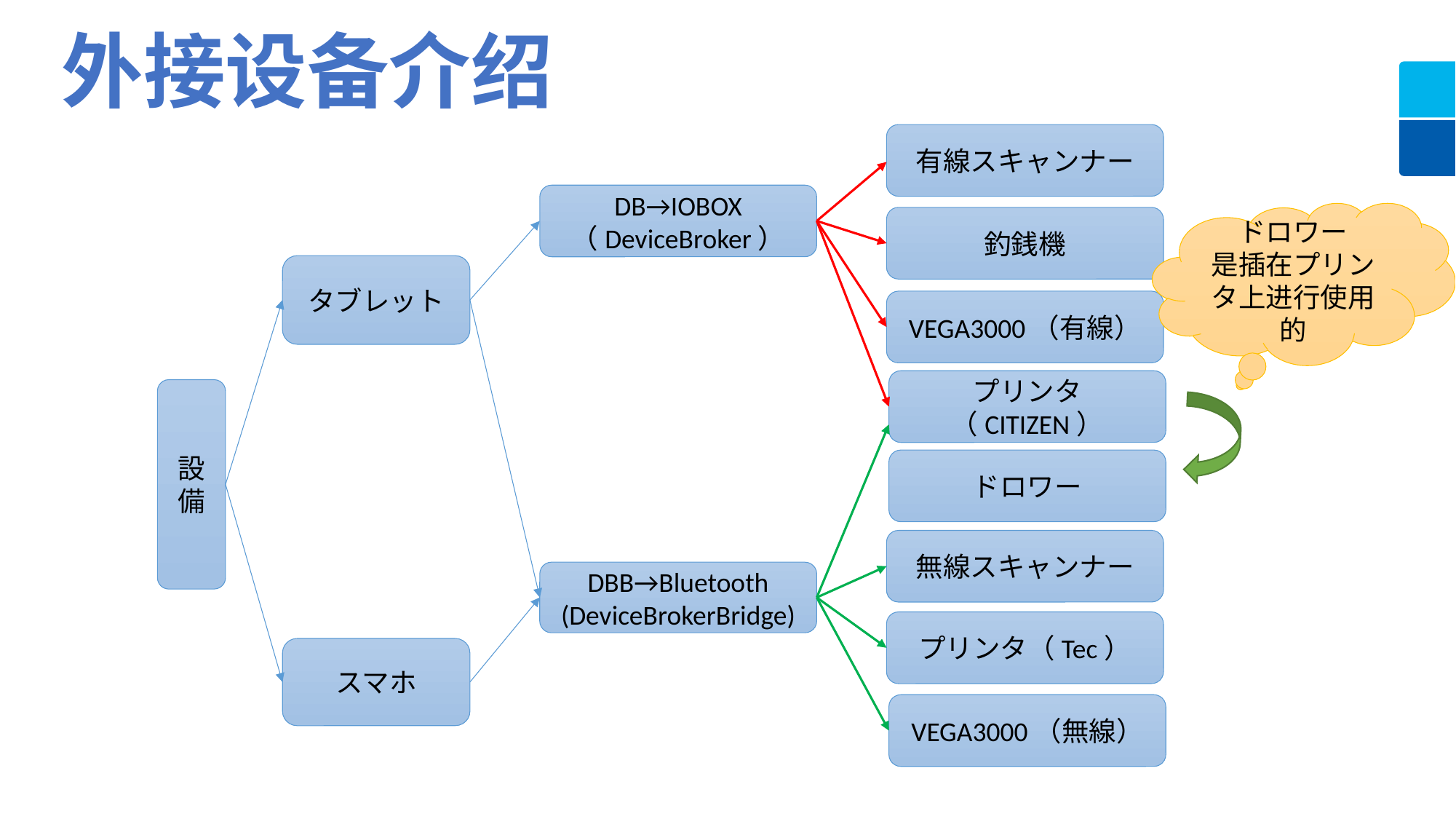

外接设备介绍
有線スキャンナー
DB→IOBOX
（DeviceBroker）
ドロワー
是插在プリンタ上进行使用的
釣銭機
タブレット
VEGA3000（有線）
プリンタ（CITIZEN）
設備

ドロワー
無線スキャンナー
DBB→Bluetooth
(DeviceBrokerBridge)
プリンタ（Tec）
スマホ
VEGA3000（無線）